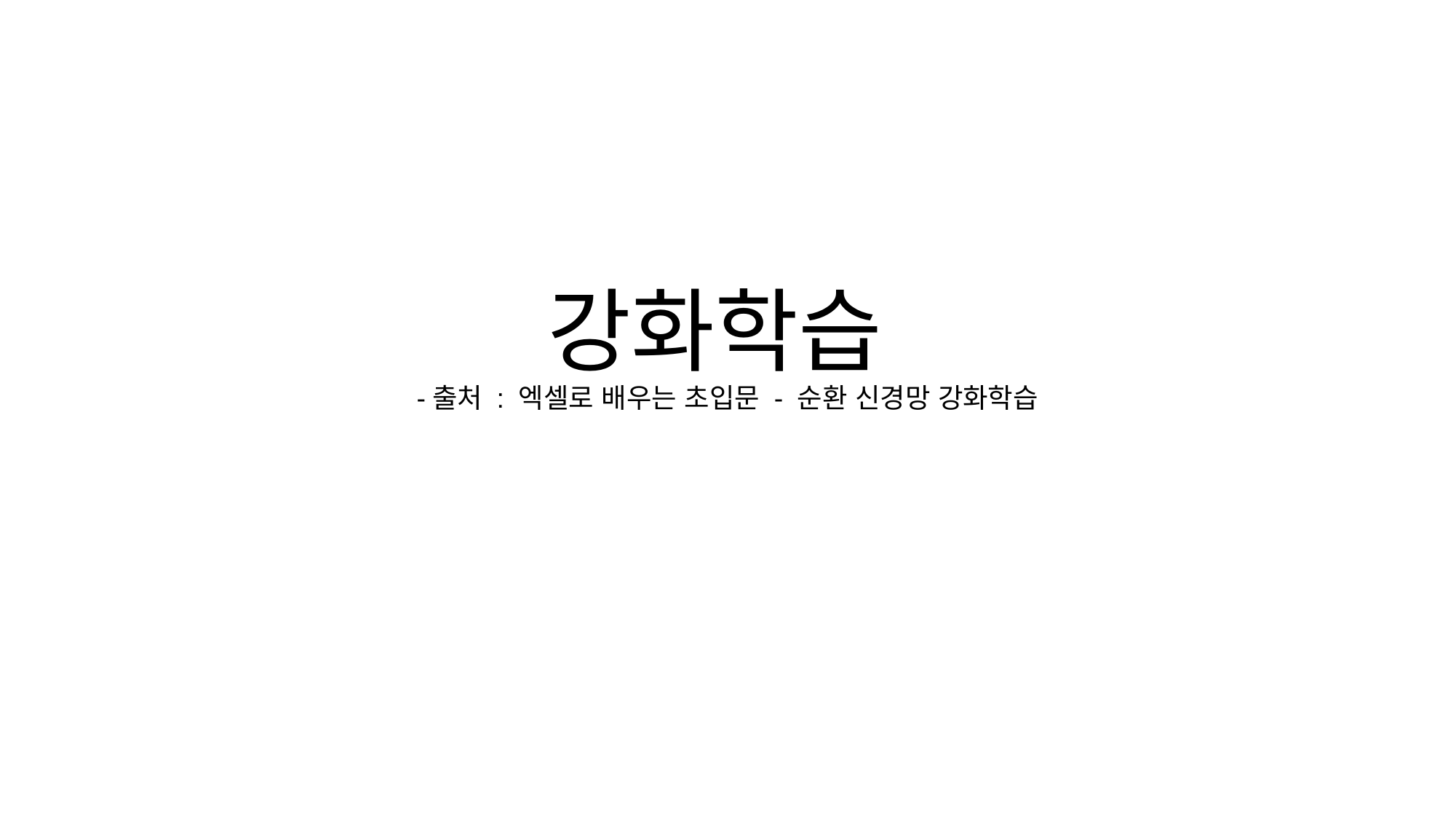

# 강화학습 -출처 : 엑셀로 배우는 초입문 - 순환 신경망 강화학습